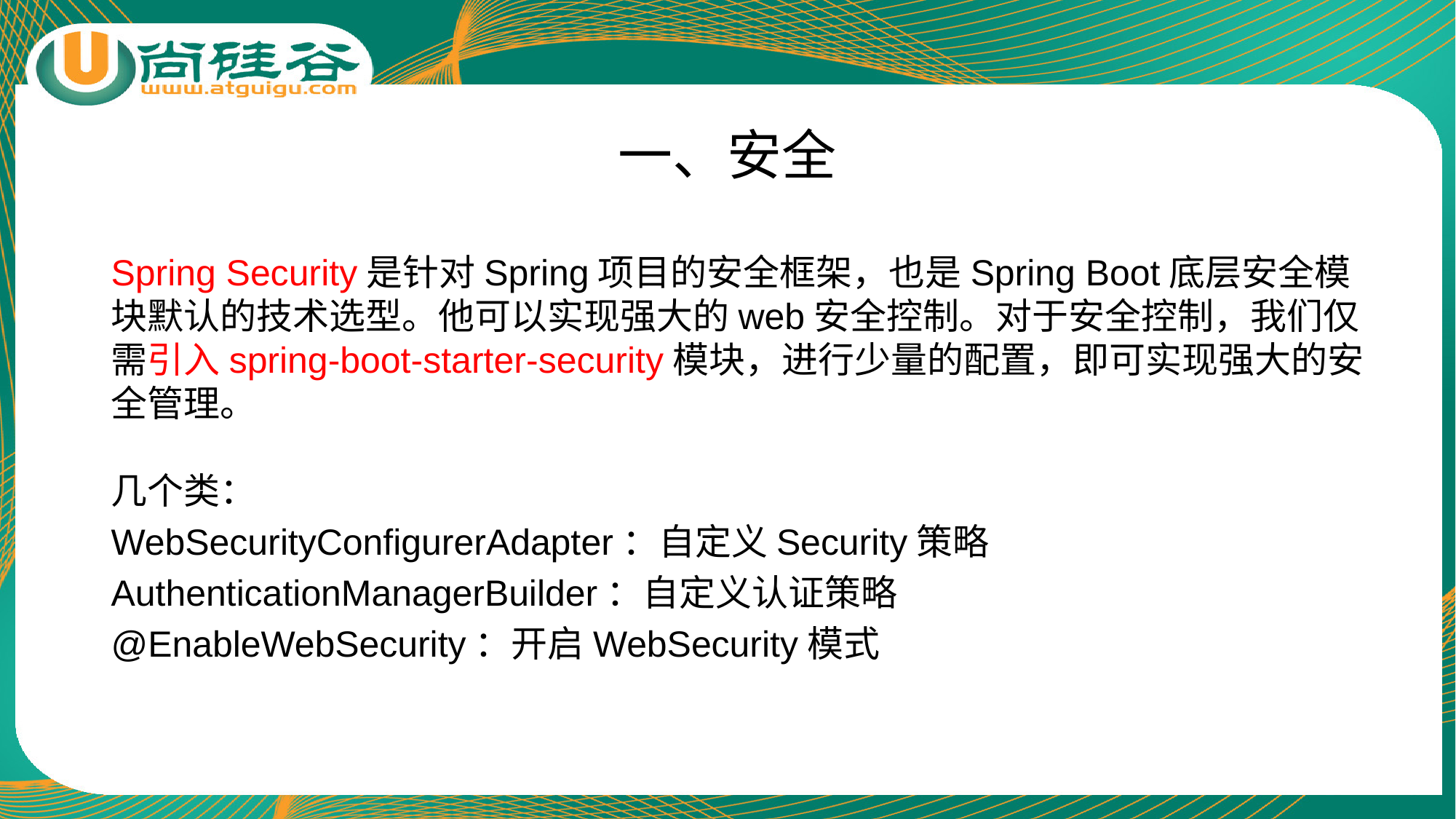

# 一、安全
Spring Security是针对Spring项目的安全框架，也是Spring Boot底层安全模块默认的技术选型。他可以实现强大的web安全控制。对于安全控制，我们仅需引入spring-boot-starter-security模块，进行少量的配置，即可实现强大的安全管理。
几个类：
WebSecurityConfigurerAdapter：自定义Security策略
AuthenticationManagerBuilder：自定义认证策略
@EnableWebSecurity：开启WebSecurity模式